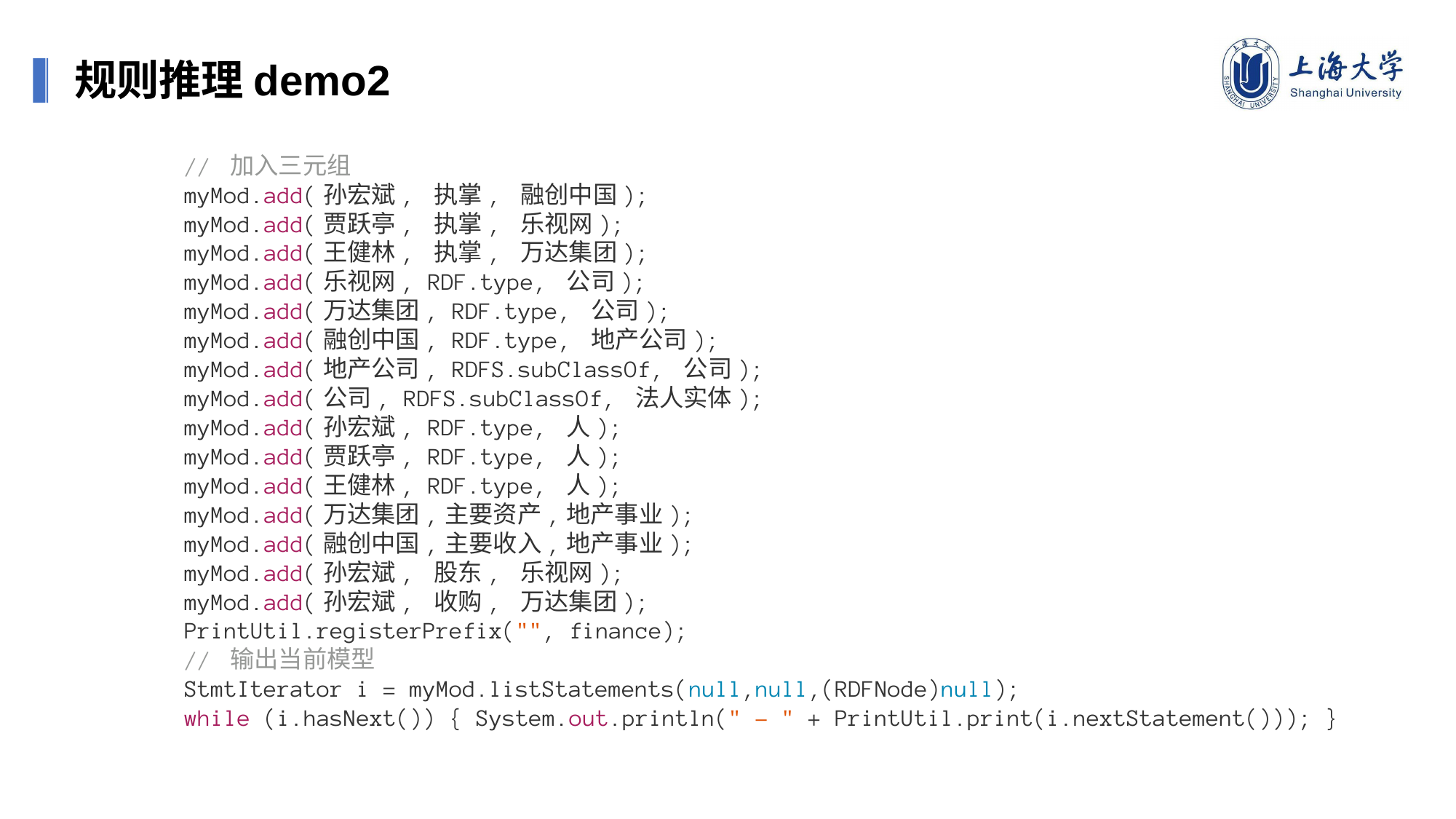

规则推理demo2
// 加入三元组
myMod.add(孙宏斌, 执掌, 融创中国);
myMod.add(贾跃亭, 执掌, 乐视网);
myMod.add(王健林, 执掌, 万达集团);
myMod.add(乐视网, RDF.type, 公司);
myMod.add(万达集团, RDF.type, 公司);
myMod.add(融创中国, RDF.type, 地产公司);
myMod.add(地产公司, RDFS.subClassOf, 公司);
myMod.add(公司, RDFS.subClassOf, 法人实体);
myMod.add(孙宏斌, RDF.type, 人);
myMod.add(贾跃亭, RDF.type, 人);
myMod.add(王健林, RDF.type, 人);
myMod.add(万达集团,主要资产,地产事业);
myMod.add(融创中国,主要收入,地产事业);
myMod.add(孙宏斌, 股东, 乐视网);
myMod.add(孙宏斌, 收购, 万达集团);
PrintUtil.registerPrefix("", finance);
// 输出当前模型
StmtIterator i = myMod.listStatements(null,null,(RDFNode)null);
while (i.hasNext()) { System.out.println(" - " + PrintUtil.print(i.nextStatement())); }